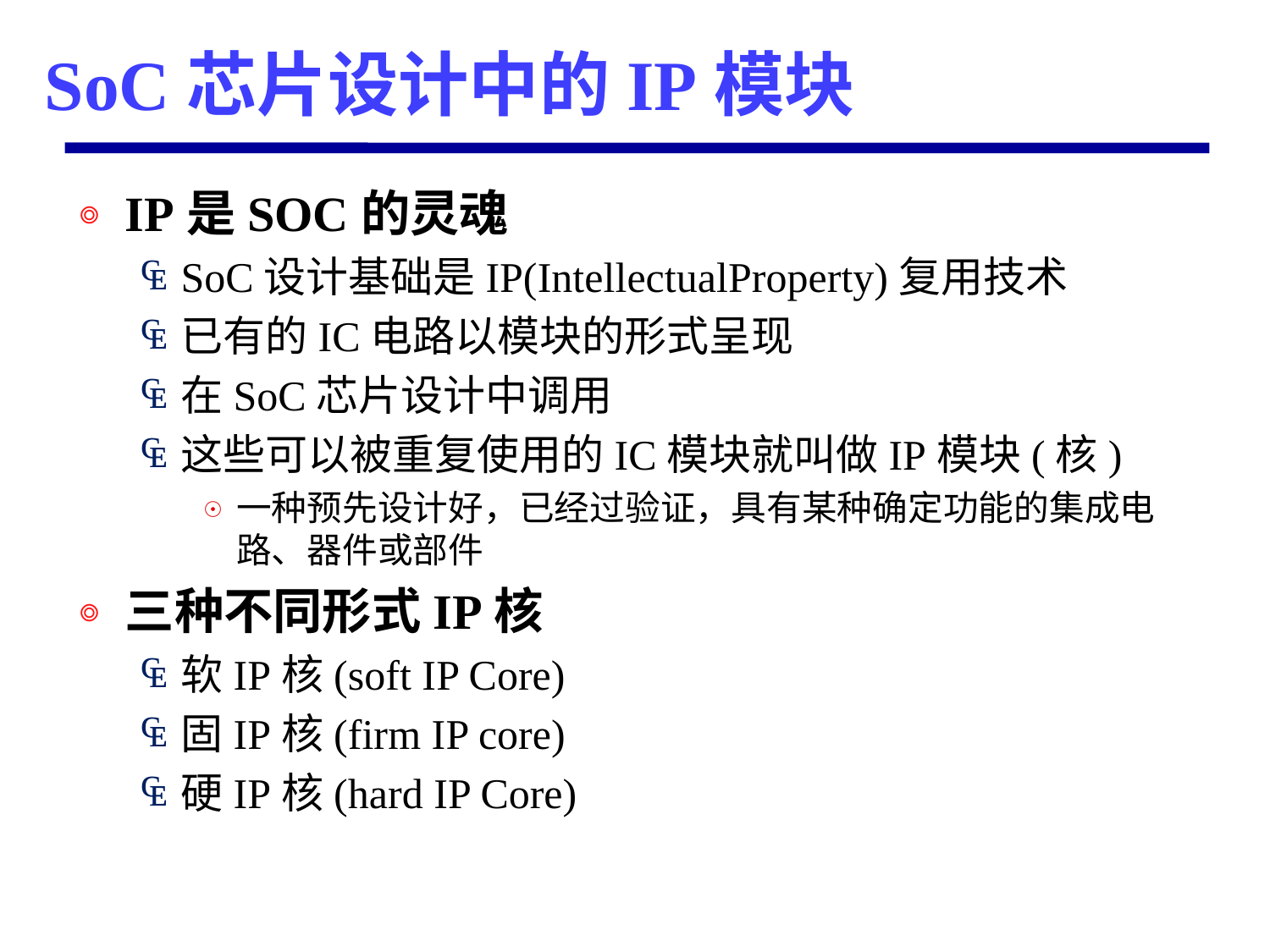

# SoC芯片设计中的IP模块
IP是SOC的灵魂
SoC设计基础是IP(IntellectualProperty)复用技术
已有的IC电路以模块的形式呈现
在SoC芯片设计中调用
这些可以被重复使用的IC模块就叫做IP模块(核)
一种预先设计好，已经过验证，具有某种确定功能的集成电路、器件或部件
三种不同形式IP核
软IP核(soft IP Core)
固IP核(firm IP core)
硬IP核(hard IP Core)